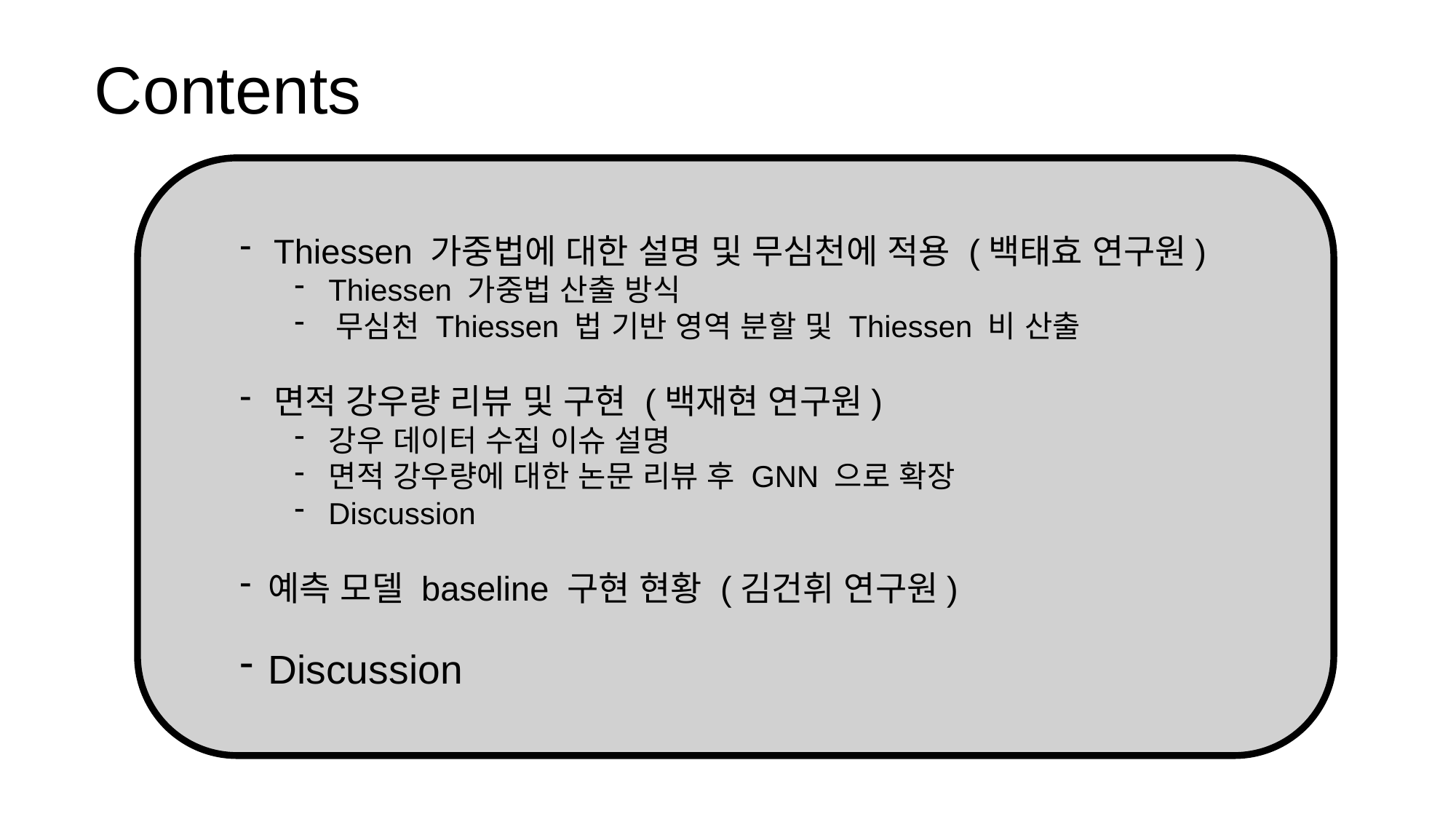

# Contents

Thiessen 가중법에 대한 설명 및 무심천에 적용 (백태효 연구원)
Thiessen 가중법 산출 방식
﻿﻿무심천 Thiessen 법 기반 영역 분할 및 Thiessen 비 산출

면적 강우량 리뷰 및 구현 (백재현 연구원)
강우 데이터 수집 이슈 설명
면적 강우량에 대한 논문 리뷰 후 GNN 으로 확장
Discussion

예측 모델 baseline 구현 현황 (김건휘 연구원)

Discussion